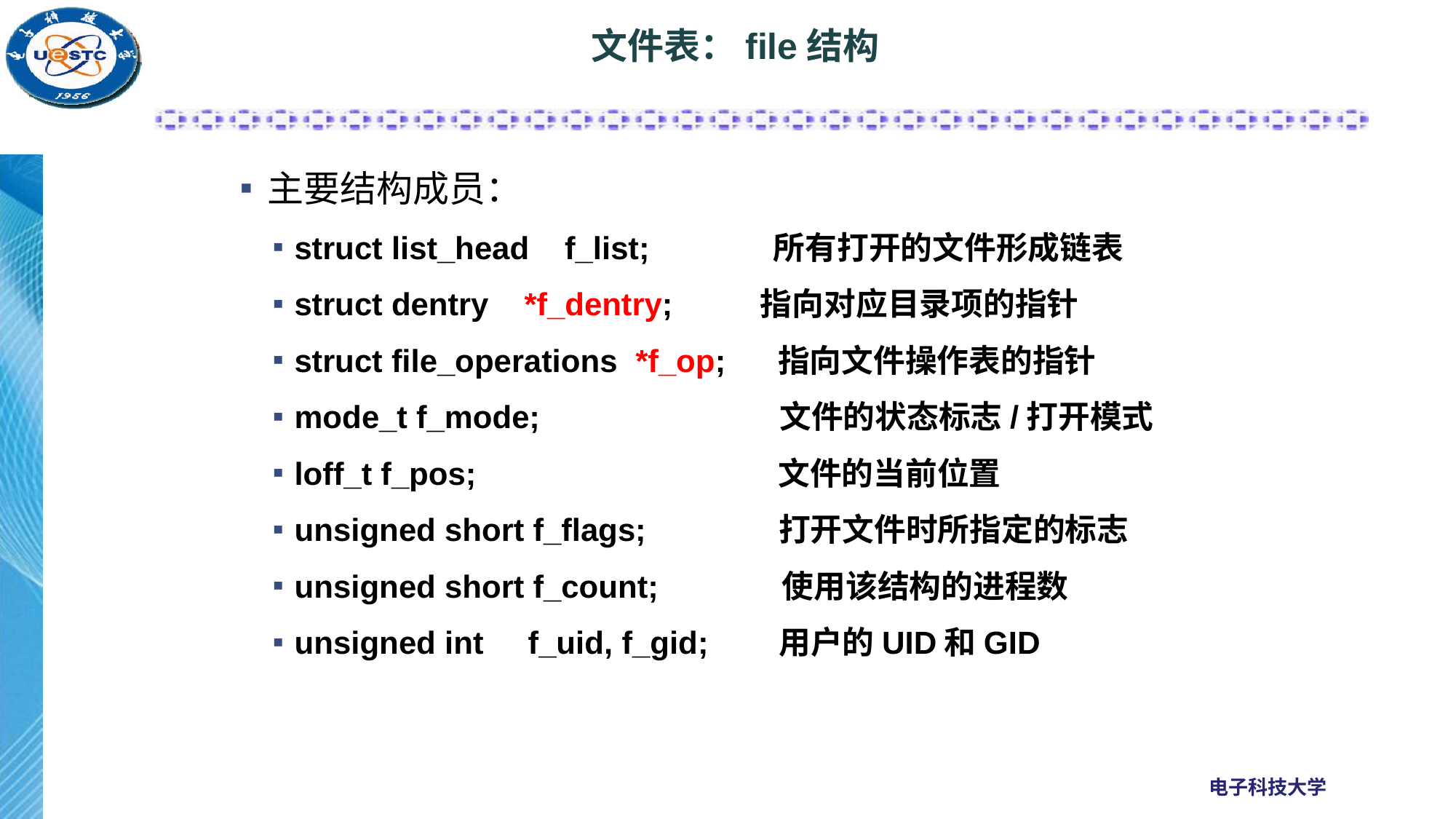

# 文件表：file结构
主要结构成员：
struct list_head    f_list;             所有打开的文件形成链表
struct dentry    *f_dentry;         指向对应目录项的指针
struct file_operations  *f_op;     指向文件操作表的指针
mode_t f_mode;                          文件的状态标志/打开模式
loff_t f_pos;                                 文件的当前位置
unsigned short f_flags;              打开文件时所指定的标志
unsigned short f_count;             使用该结构的进程数
unsigned int     f_uid, f_gid;       用户的UID和GID